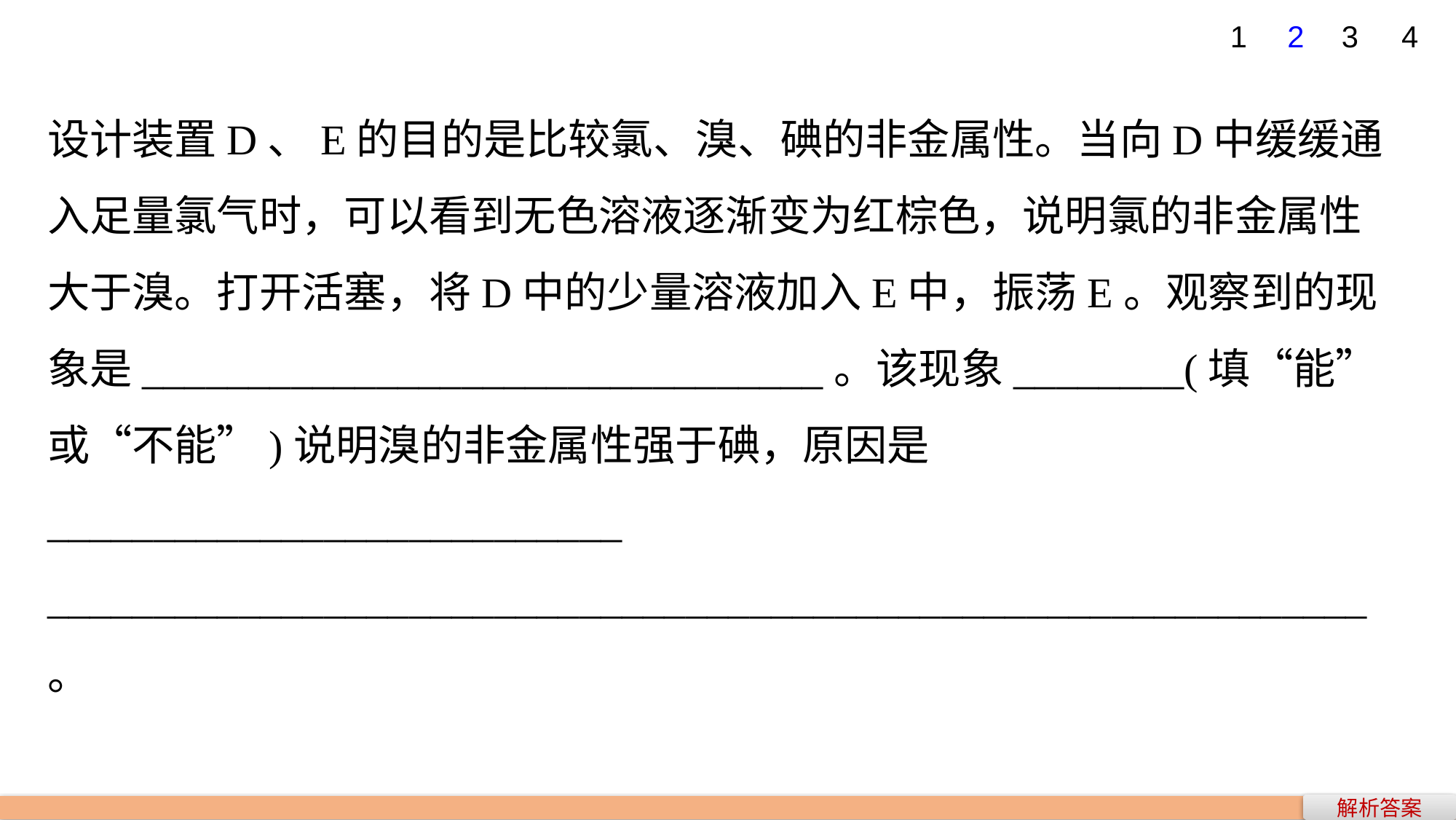

1
2
3
4
设计装置D、E的目的是比较氯、溴、碘的非金属性。当向D中缓缓通入足量氯气时，可以看到无色溶液逐渐变为红棕色，说明氯的非金属性大于溴。打开活塞，将D中的少量溶液加入E中，振荡E。观察到的现象是________________________________。该现象________(填“能”或“不能”)说明溴的非金属性强于碘，原因是___________________________
______________________________________________________________。
解析答案